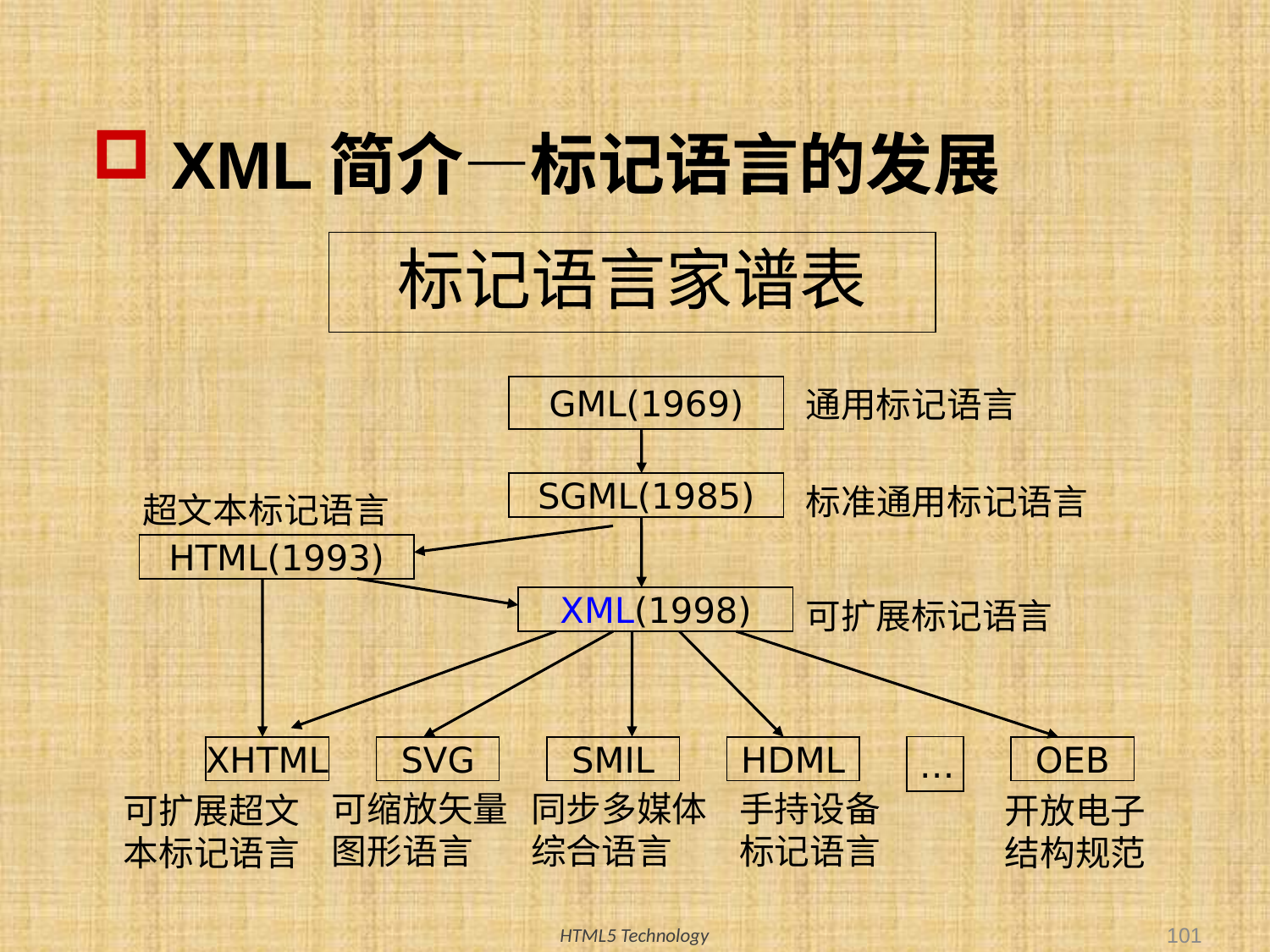

# XML简介—标记语言的发展
标记语言家谱表
GML(1969)

SGML(1985)

HTML(1993)

XML(1998)

…
XHTML
SVG
SMIL
HDML
OEB
通用标记语言
标准通用标记语言
超文本标记语言
可扩展标记语言
可缩放矢量图形语言
同步多媒体综合语言
手持设备标记语言
可扩展超文本标记语言
开放电子结构规范
101
HTML5 Technology